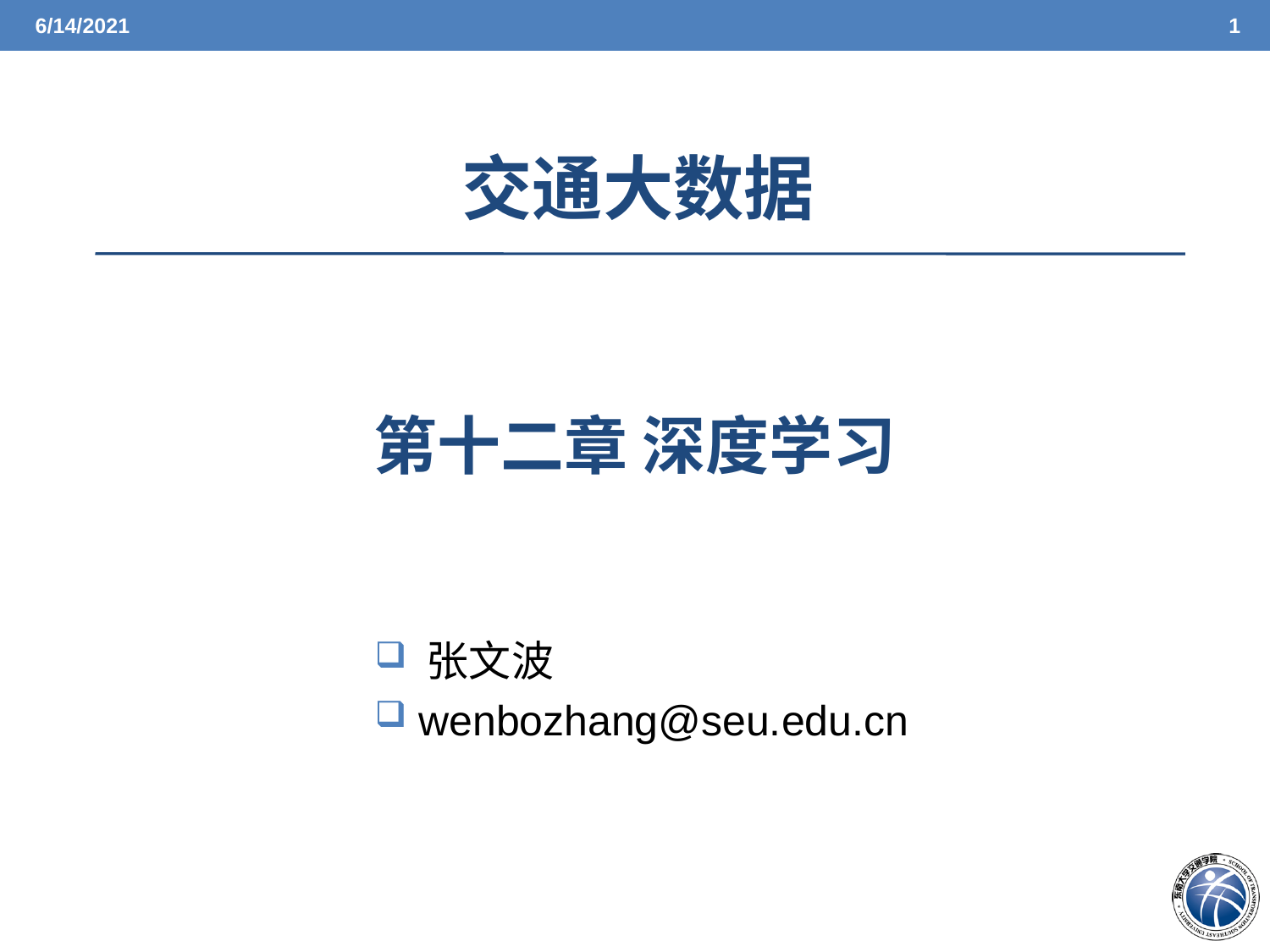

6/14/2021
1
交通大数据

第十二章 深度学习
 张文波
 wenbozhang@seu.edu.cn